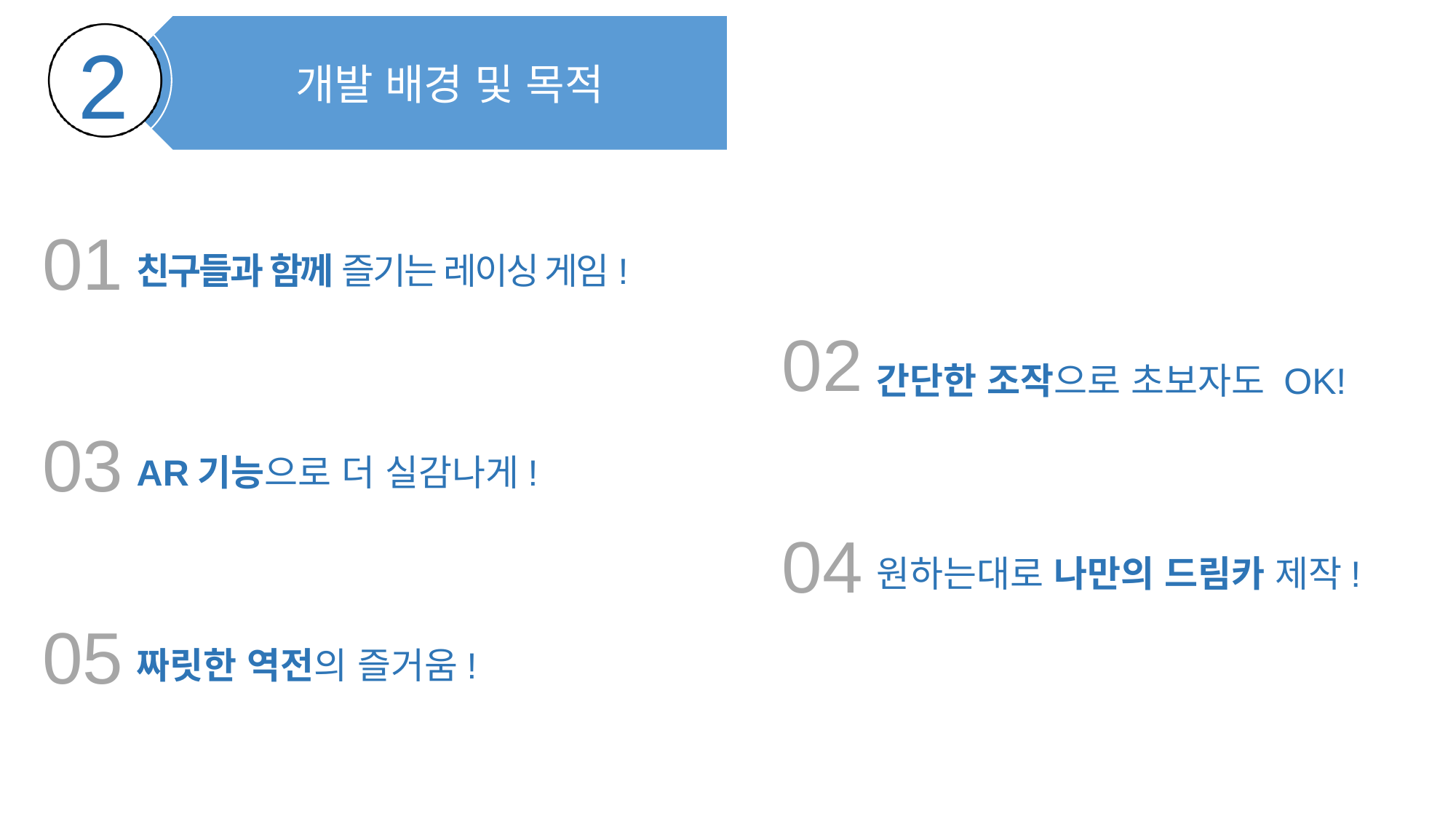

개발 배경 및 목적
2
01
친구들과 함께 즐기는 레이싱 게임!
02
간단한 조작으로 초보자도 OK!
03
AR기능으로 더 실감나게!

04
원하는대로 나만의 드림카 제작!
05
짜릿한 역전의 즐거움!